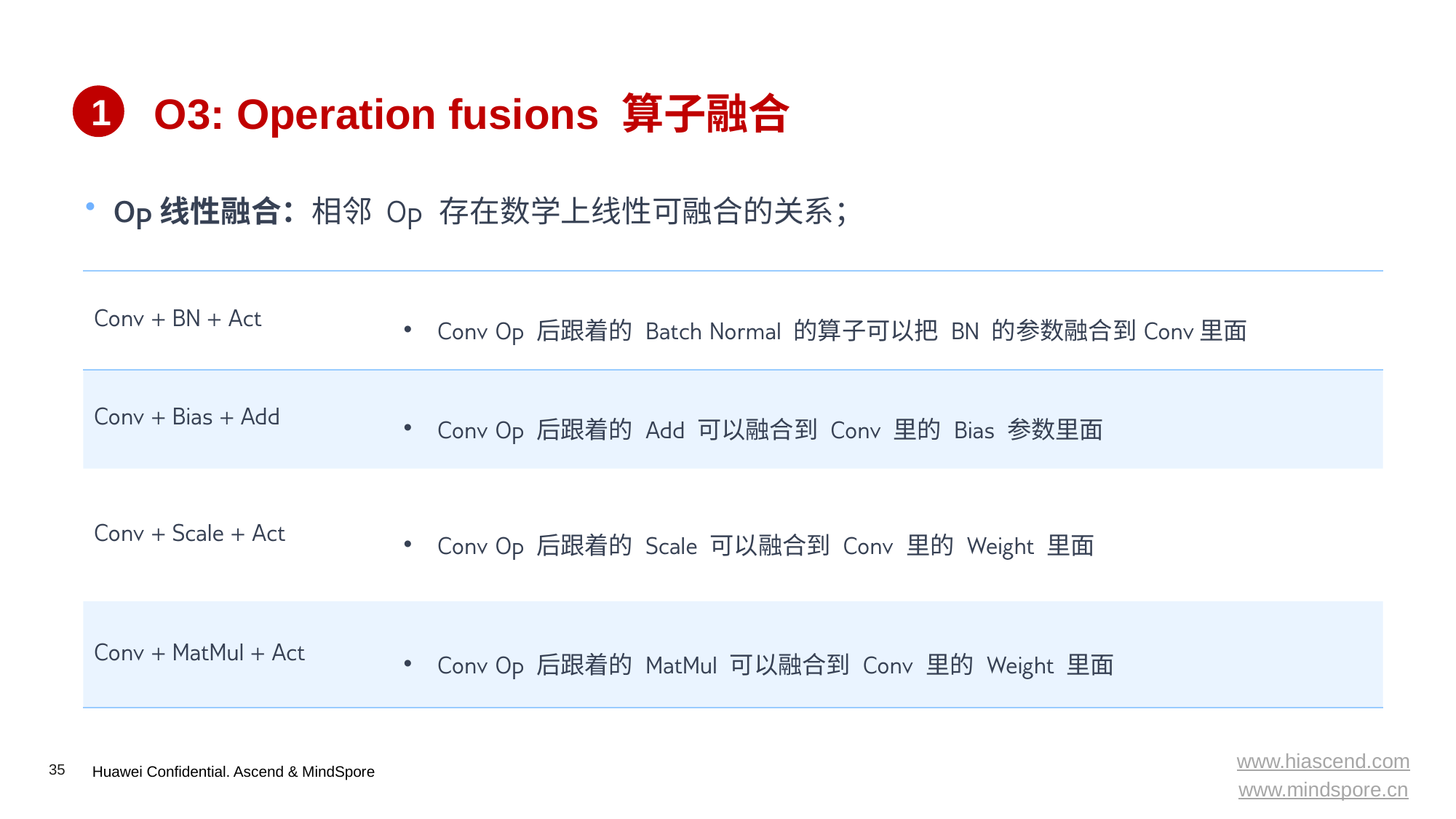

# O3: Operation fusions 算子融合
1
Op线性融合：相邻 Op 存在数学上线性可融合的关系；
| Conv + BN + Act | Conv Op 后跟着的 Batch Normal 的算子可以把 BN 的参数融合到Conv里面 |
| --- | --- |
| Conv + Bias + Add | Conv Op 后跟着的 Add 可以融合到 Conv 里的 Bias 参数里面 |
| Conv + Scale + Act | Conv Op 后跟着的 Scale 可以融合到 Conv 里的 Weight 里面 |
| Conv + MatMul + Act | Conv Op 后跟着的 MatMul 可以融合到 Conv 里的 Weight 里面 |